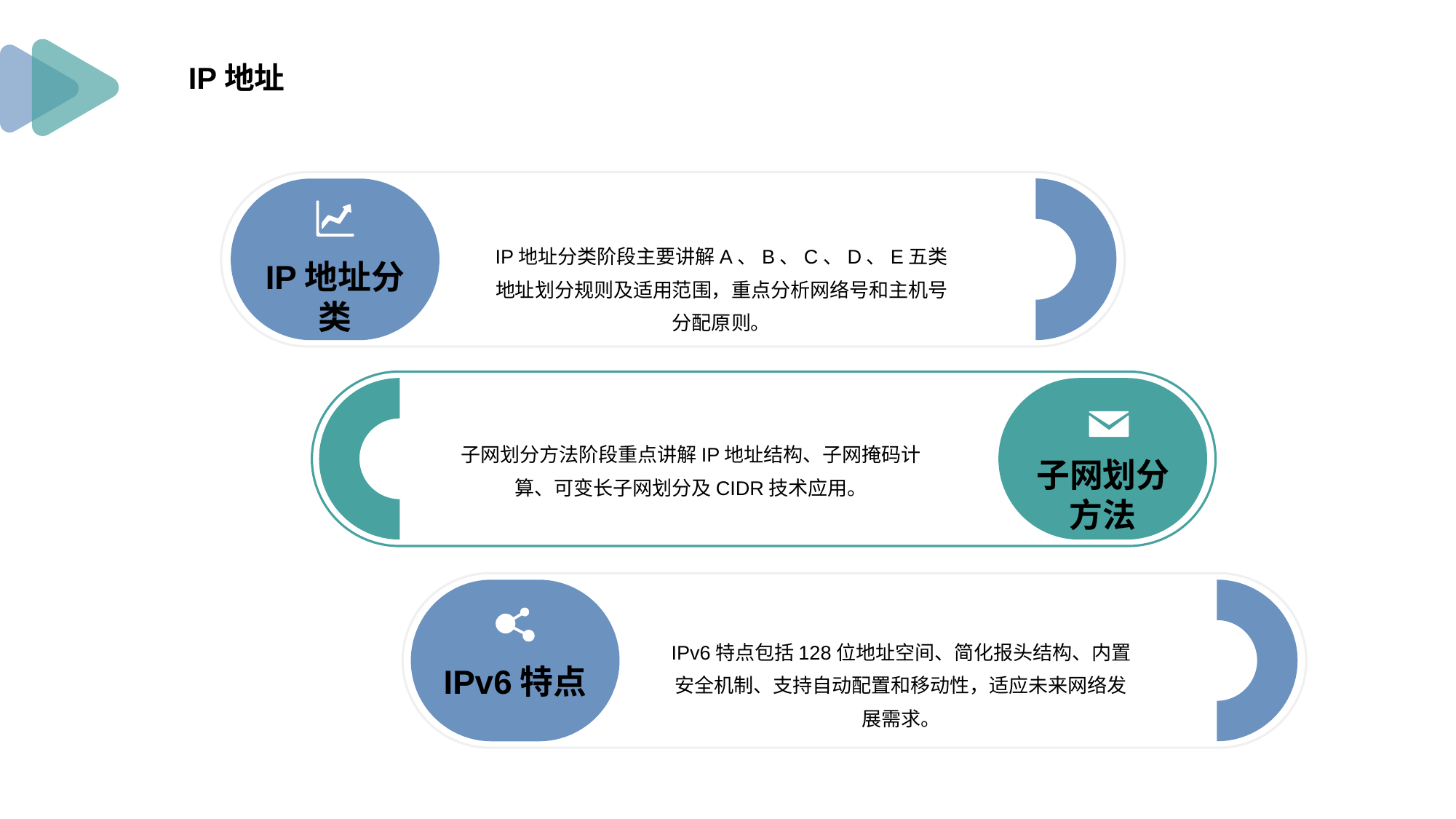

IP地址

IP地址分类阶段主要讲解A、B、C、D、E五类地址划分规则及适用范围，重点分析网络号和主机号分配原则。
IP地址分类

子网划分方法阶段重点讲解IP地址结构、子网掩码计算、可变长子网划分及CIDR技术应用。
子网划分方法

IPv6特点包括128位地址空间、简化报头结构、内置安全机制、支持自动配置和移动性，适应未来网络发展需求。
IPv6特点